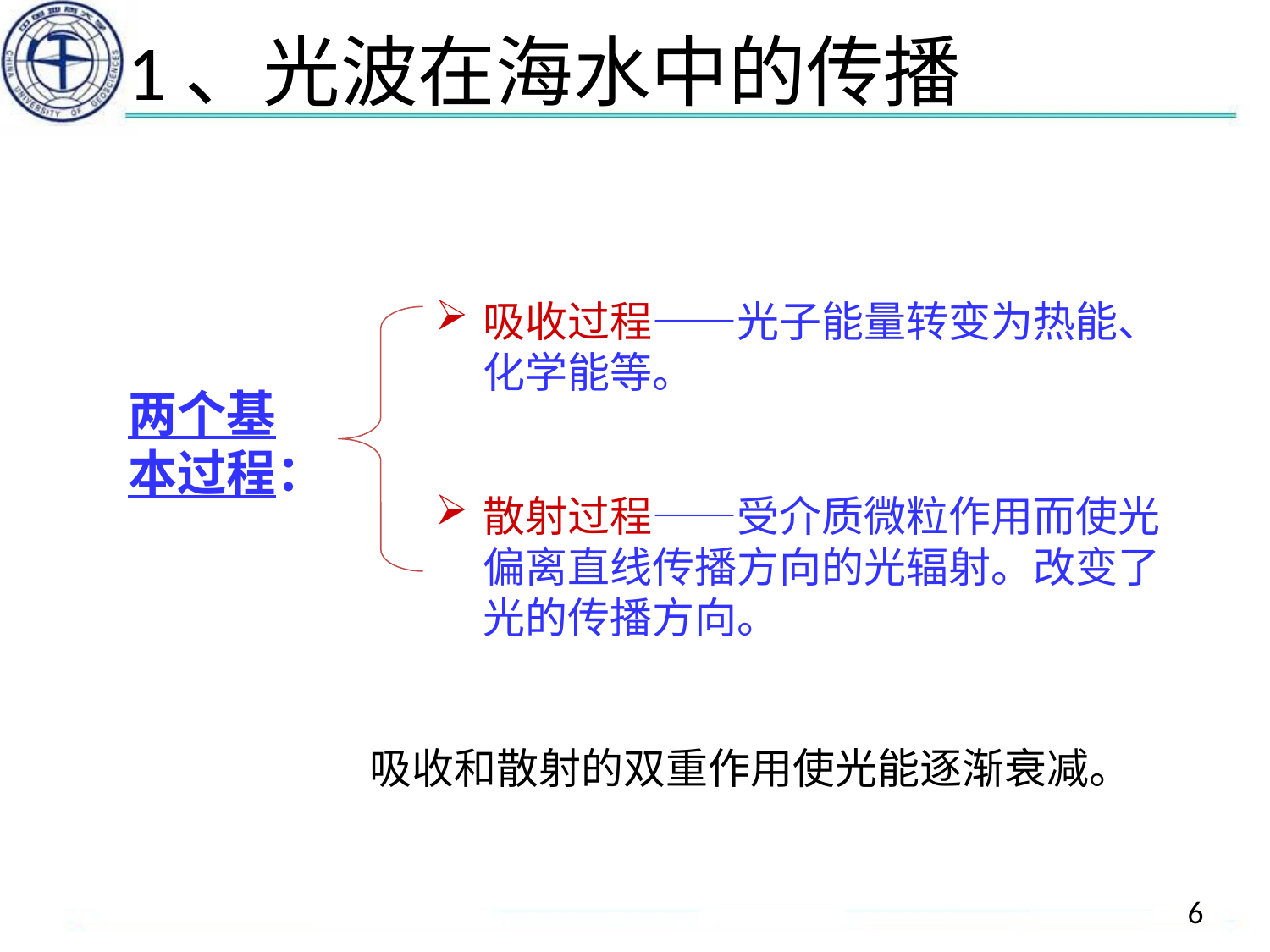

1、光波在海水中的传播
吸收过程——光子能量转变为热能、化学能等。

散射过程——受介质微粒作用而使光偏离直线传播方向的光辐射。改变了光的传播方向。

两个基本过程：
吸收和散射的双重作用使光能逐渐衰减。
6